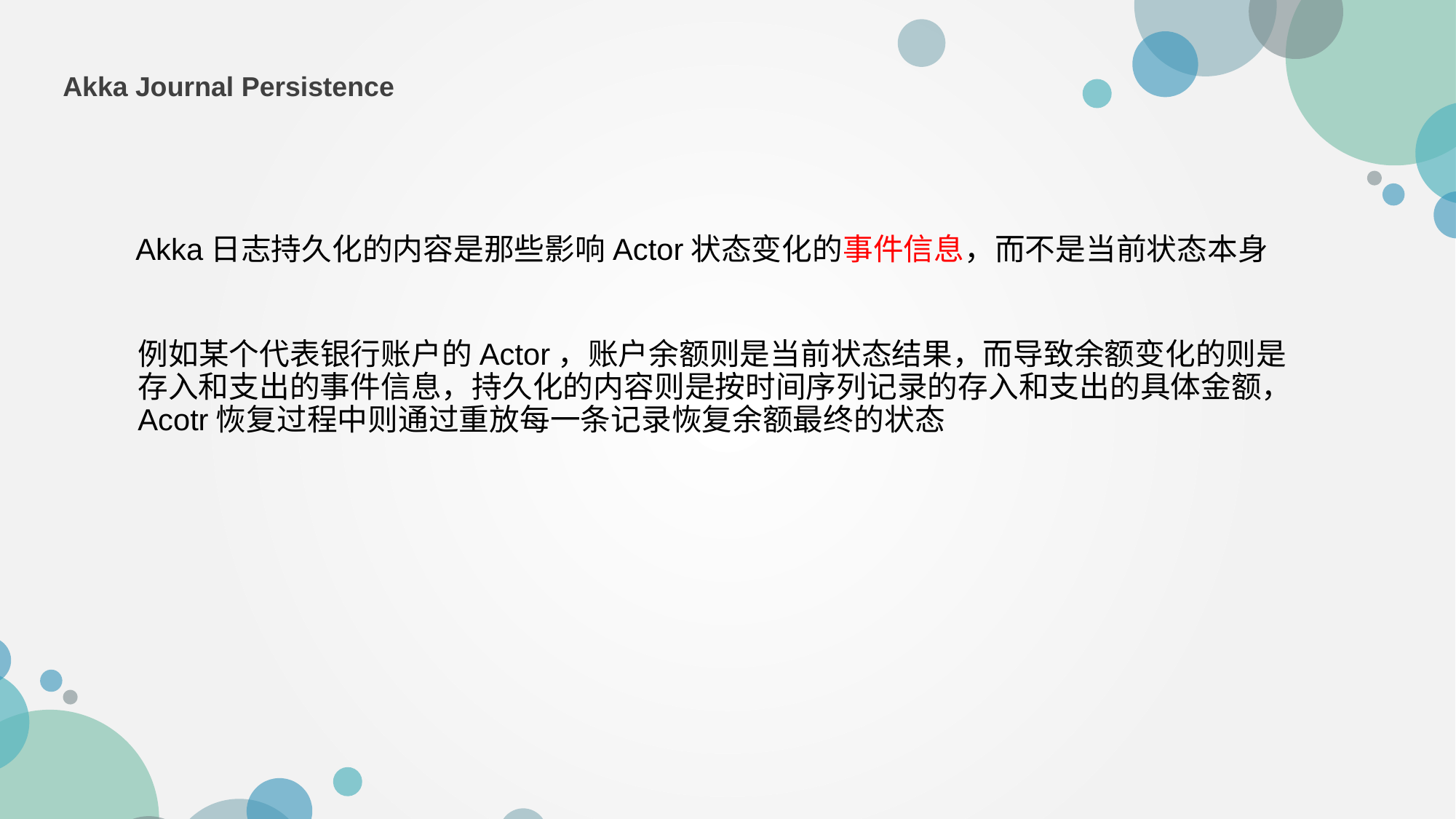

Akka Journal Persistence
   Akka日志持久化的内容是那些影响Actor状态变化的事件信息，而不是当前状态本身
   例如某个代表银行账户的Actor，账户余额则是当前状态结果，而导致余额变化的则是存入和支出的事件信息，持久化的内容则是按时间序列记录的存入和支出的具体金额，Acotr恢复过程中则通过重放每一条记录恢复余额最终的状态